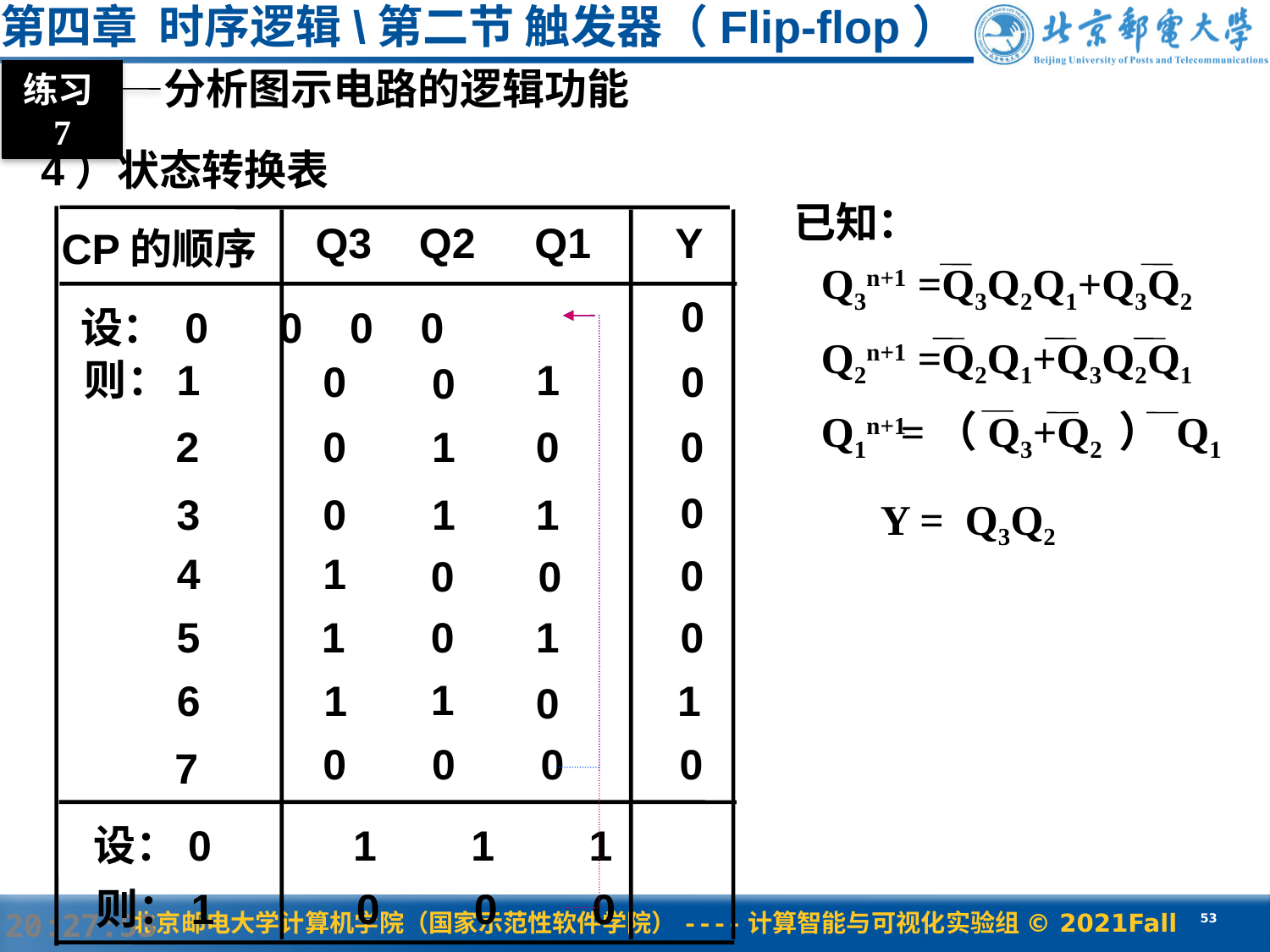

第四章  时序逻辑\第二节 触发器（Flip-flop）
  分析图示电路的逻辑功能
练习7

4）状态转换表
已知：

Q3    Q2     Q1

Y
CP的顺序
Q3n+1
=Q3Q2Q1+Q3Q2

Q2n+1
 =Q2Q1+Q3Q2Q1

Q1n+1
=（Q3+Q2 ） Q1

Y =  Q3Q2

0
  设： 0      0    0    0

 则：
1
1
0
0
0
2
0
1
0
0
0
3
0
1
1
4
1
0
0
0
5
1
0
1
0
1
6
1
1
0
0
0
0
0
7

设：0            1        1        1
则：1            0        0        0